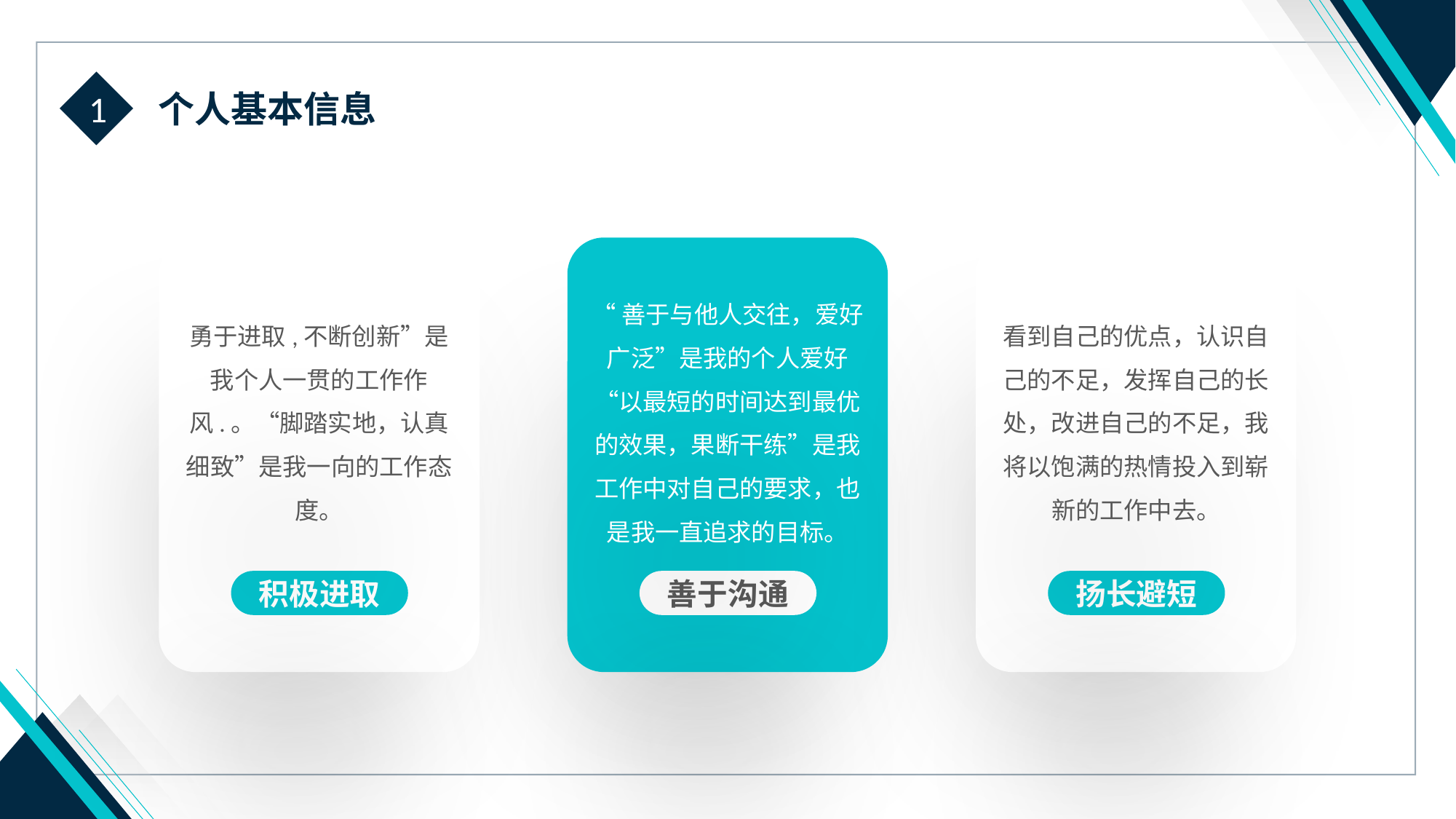

1
个人基本信息

勇于进取,不断创新”是我个人一贯的工作作风.。“脚踏实地，认真细致”是我一向的工作态度。
积极进取

“善于与他人交往，爱好广泛”是我的个人爱好“以最短的时间达到最优的效果，果断干练”是我工作中对自己的要求，也是我一直追求的目标。
善于沟通

看到自己的优点，认识自己的不足，发挥自己的长处，改进自己的不足，我将以饱满的热情投入到崭新的工作中去。
扬长避短